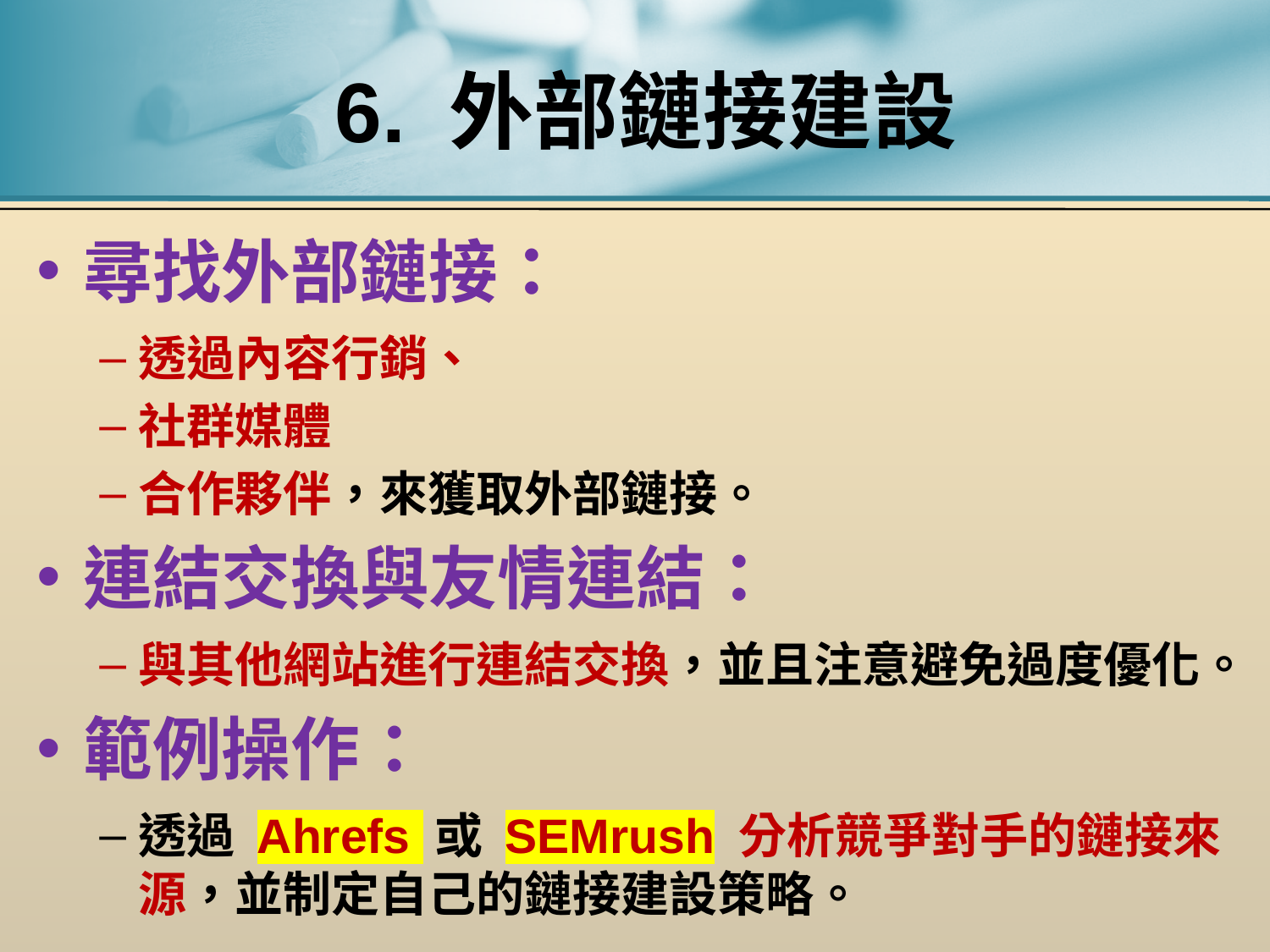

# 6. 外部鏈接建設
尋找外部鏈接：
透過內容行銷、
社群媒體
合作夥伴，來獲取外部鏈接。
連結交換與友情連結：
與其他網站進行連結交換，並且注意避免過度優化。
範例操作：
透過 Ahrefs 或 SEMrush 分析競爭對手的鏈接來源，並制定自己的鏈接建設策略。